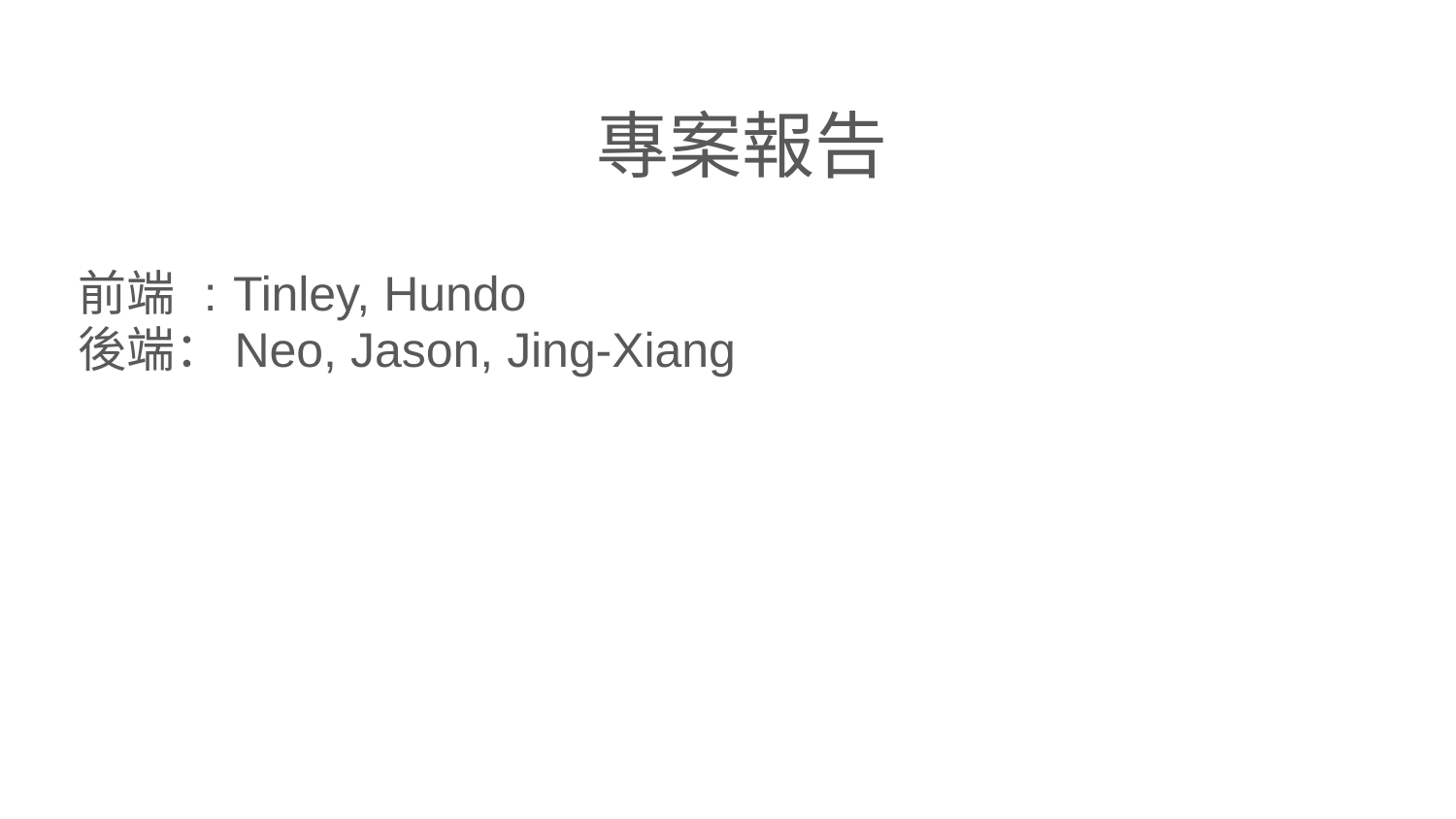

# 專案報告
前端 : Tinley, Hundo
後端：Neo, Jason, Jing-Xiang